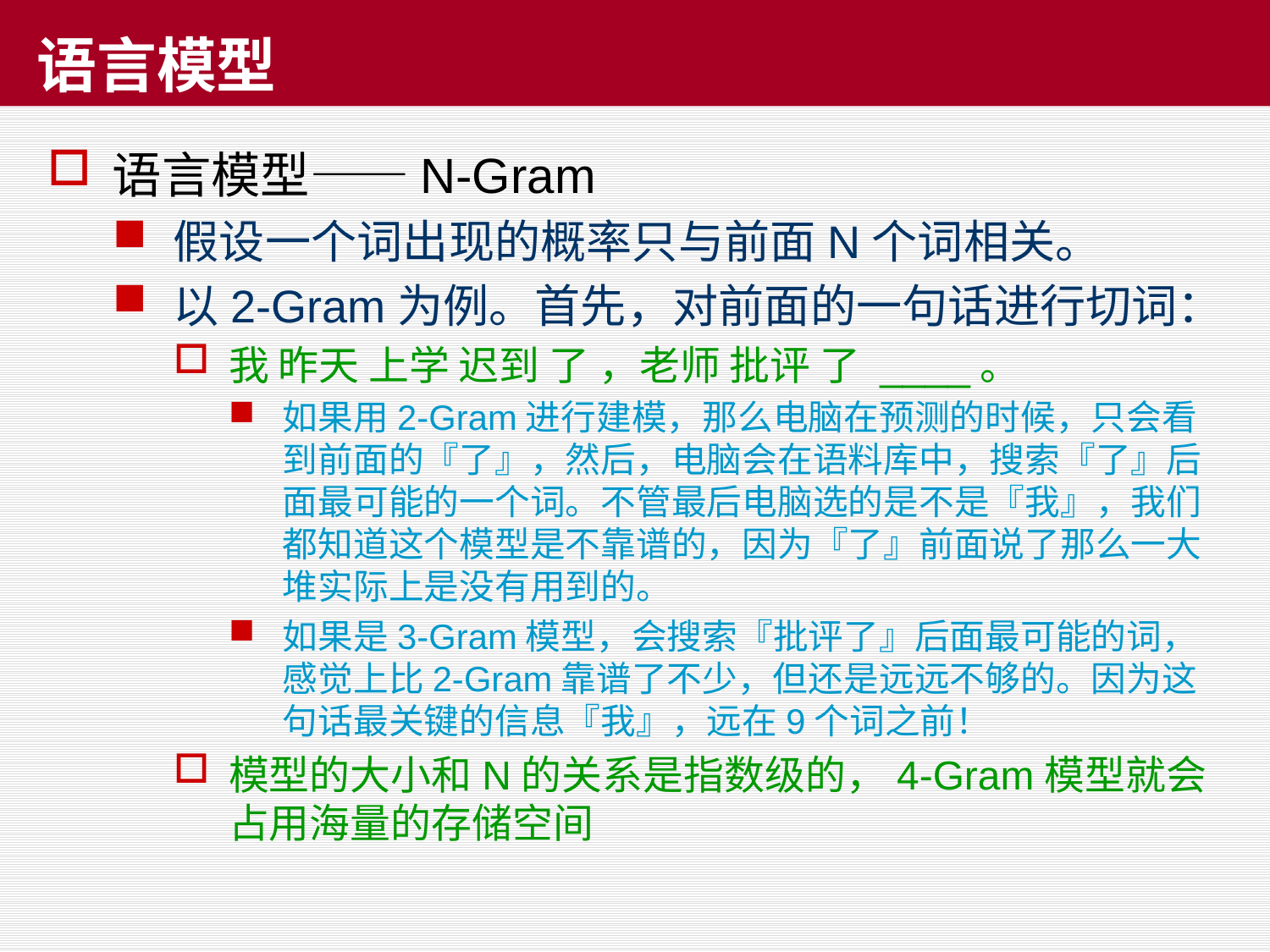

# 语言模型
语言模型——N-Gram
假设一个词出现的概率只与前面N个词相关。
以2-Gram为例。首先，对前面的一句话进行切词：
我 昨天 上学 迟到 了 ，老师 批评 了 ____。
如果用2-Gram进行建模，那么电脑在预测的时候，只会看到前面的『了』，然后，电脑会在语料库中，搜索『了』后面最可能的一个词。不管最后电脑选的是不是『我』，我们都知道这个模型是不靠谱的，因为『了』前面说了那么一大堆实际上是没有用到的。
如果是3-Gram模型，会搜索『批评了』后面最可能的词，感觉上比2-Gram靠谱了不少，但还是远远不够的。因为这句话最关键的信息『我』，远在9个词之前！
模型的大小和N的关系是指数级的，4-Gram模型就会占用海量的存储空间